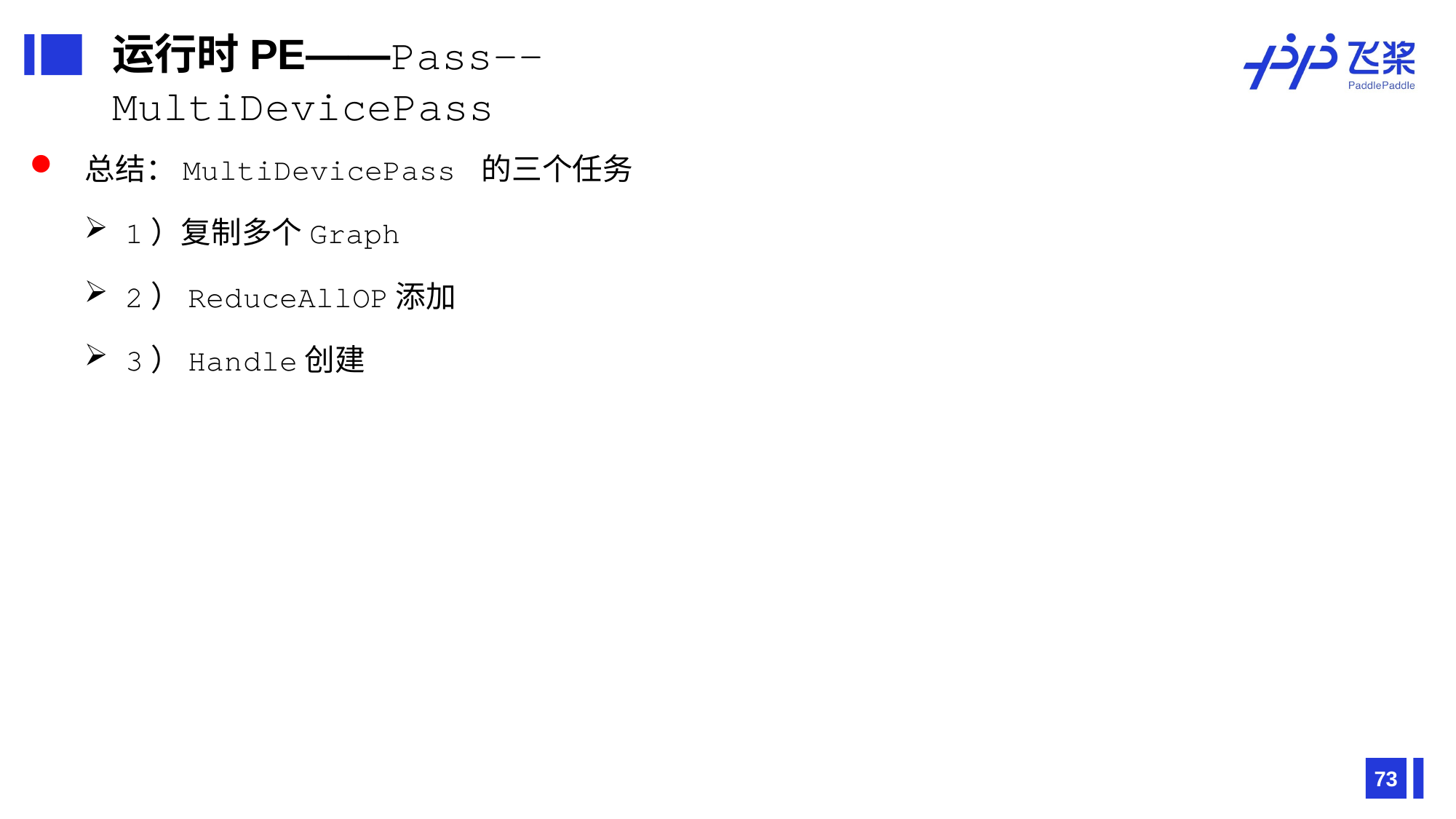

运行时PE——Pass——MultiDevicePass
 总结：MultiDevicePass 的三个任务
1）复制多个Graph
2）ReduceAllOP添加
3）Handle创建
73